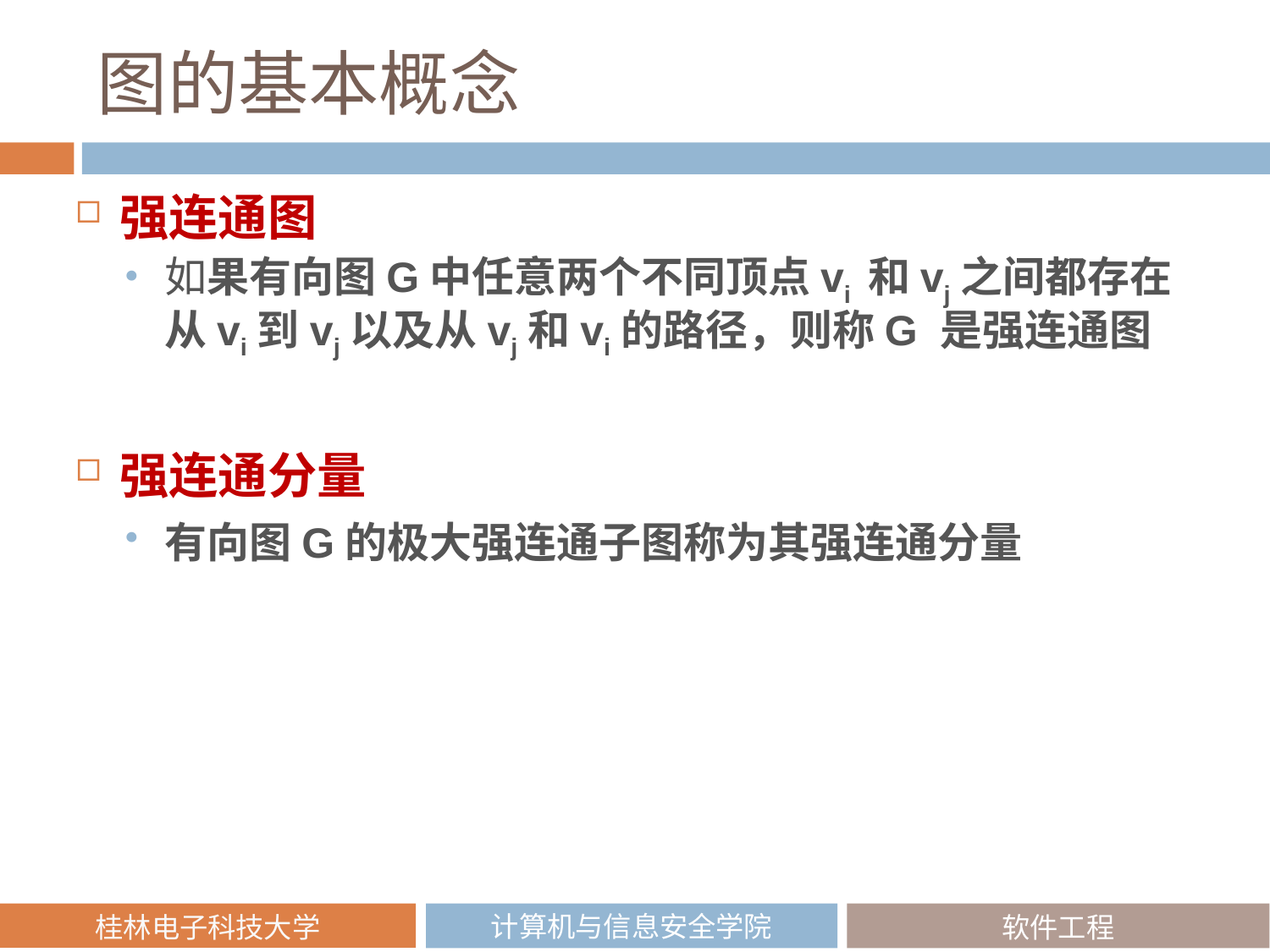

# 图的基本概念
强连通图
如果有向图G中任意两个不同顶点vi 和vj之间都存在从vi到vj以及从vj和vi的路径，则称G 是强连通图

强连通分量
有向图G的极大强连通子图称为其强连通分量